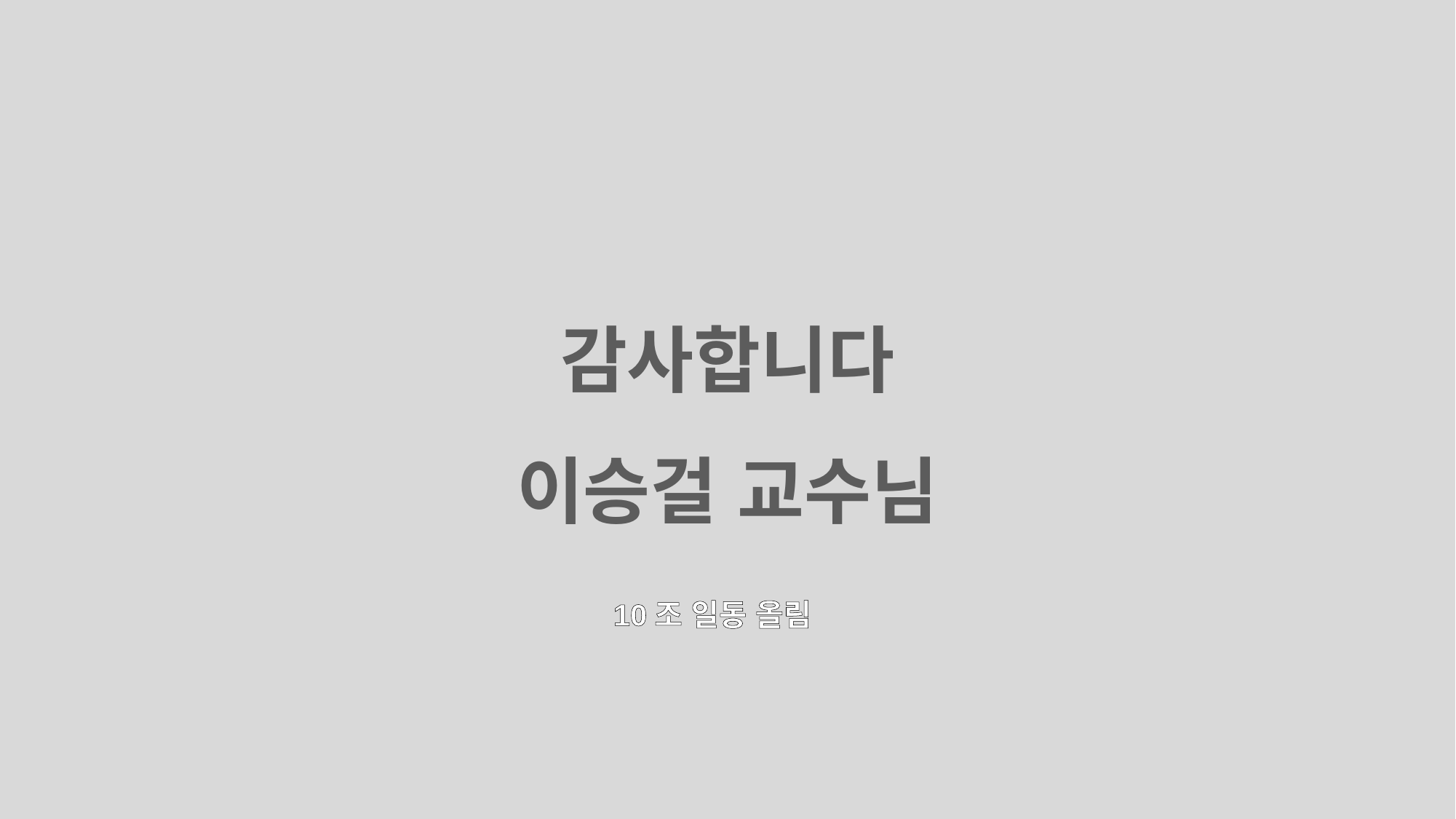

# 감사합니다 이승걸 교수님
10조 일동 올림